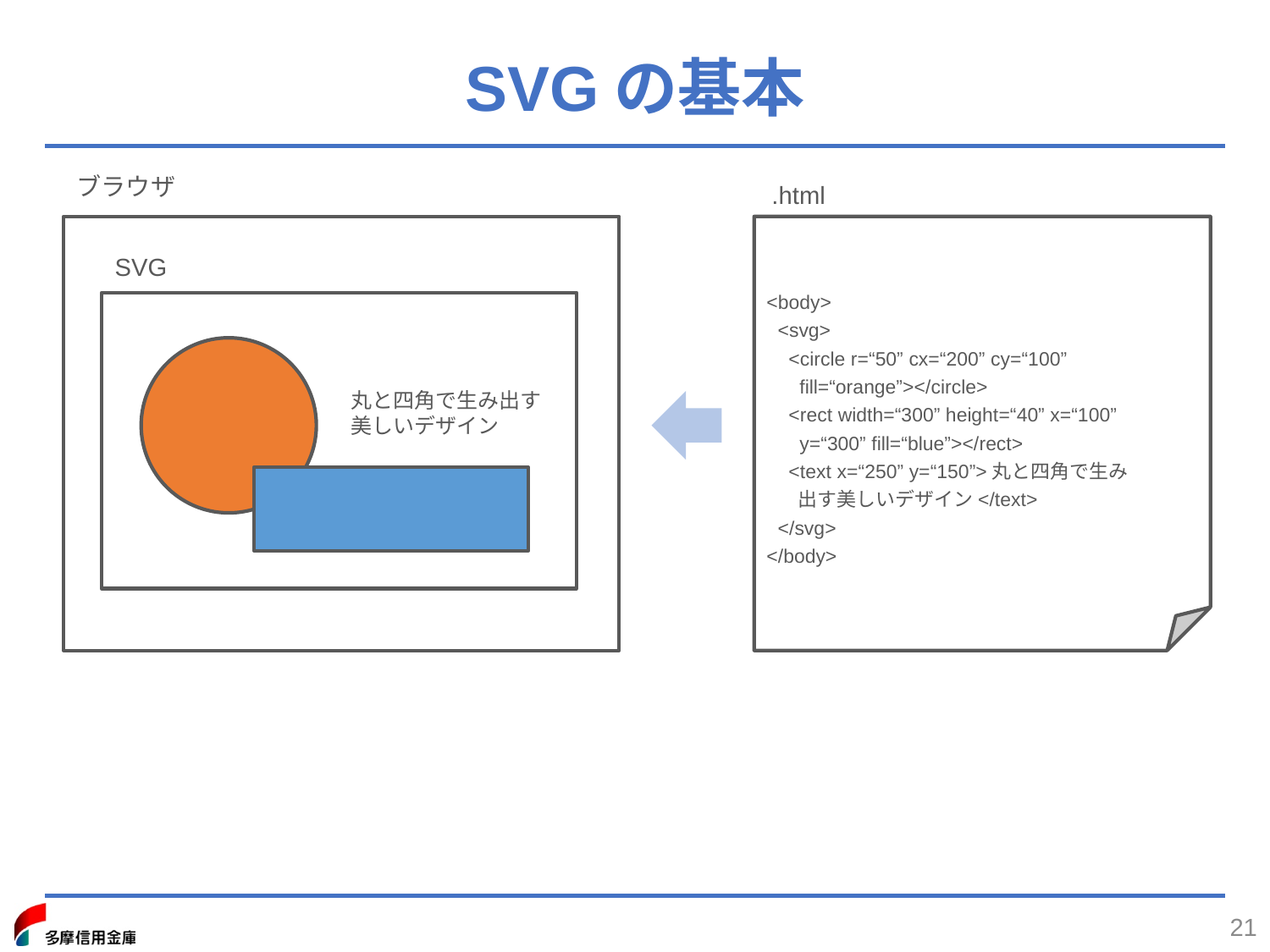

# SVGの基本
ブラウザ
.html

<body>
  <svg>
    <circle r=“50” cx=“200” cy=“100”
      fill=“orange”></circle>
    <rect width=“300” height=“40” x=“100”
      y=“300” fill=“blue”></rect>
    <text x=“250” y=“150”>丸と四角で生み
      出す美しいデザイン</text>
  </svg>
</body>
SVG

丸と四角で生み出す
美しいデザイン

21